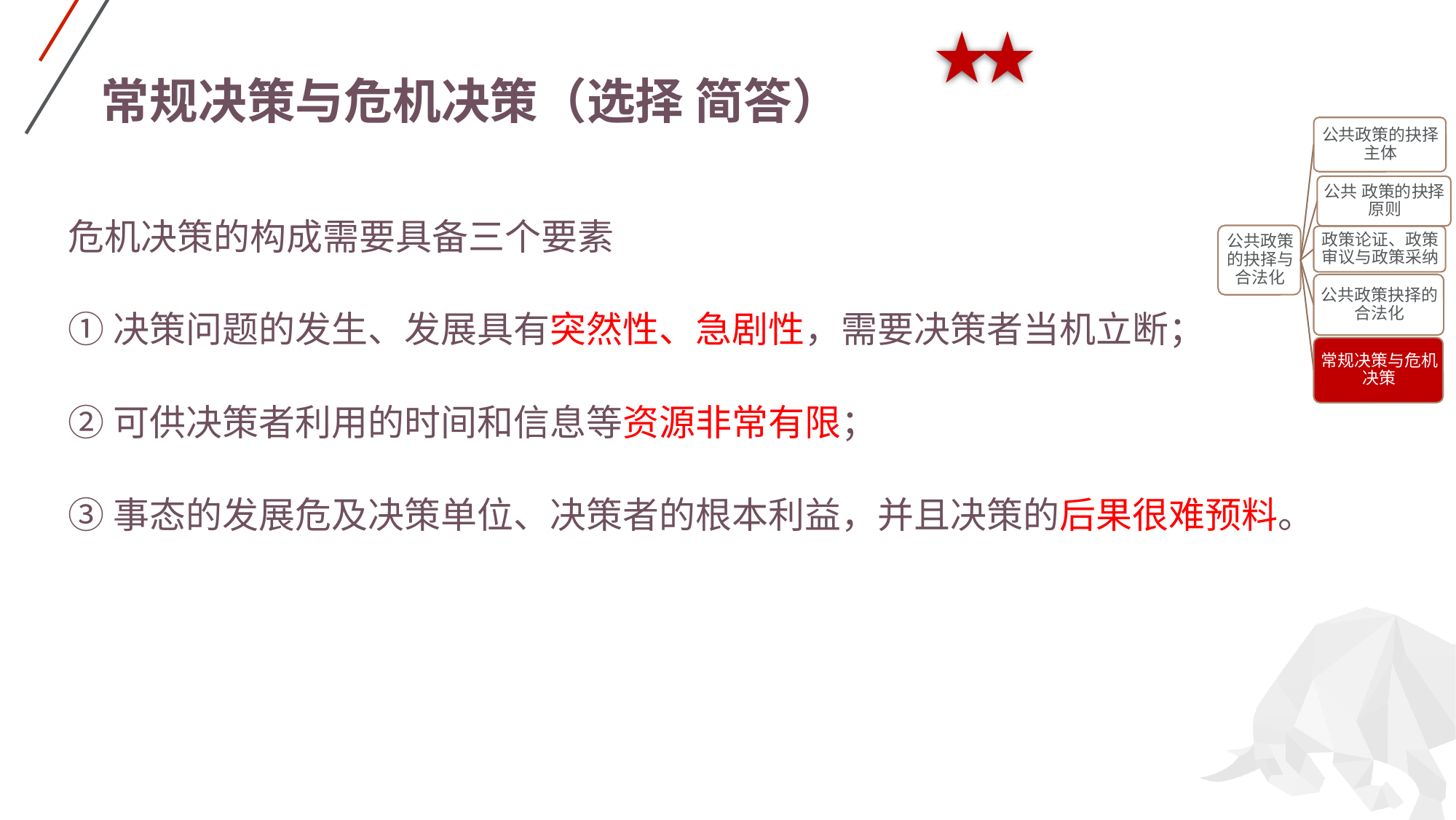

# 常规决策与危机决策（选择 简答）
公共政策的抉择与合法化

公共政策的抉择主体

公共 政策的抉择原则

政策论证、政策审议与政策采纳

公共政策抉择的合法化

常规决策与危机决策
危机决策的构成需要具备三个要素
①决策问题的发生、发展具有突然性、急剧性，需要决策者当机立断；
②可供决策者利用的时间和信息等资源非常有限；
③事态的发展危及决策单位、决策者的根本利益，并且决策的后果很难预料。